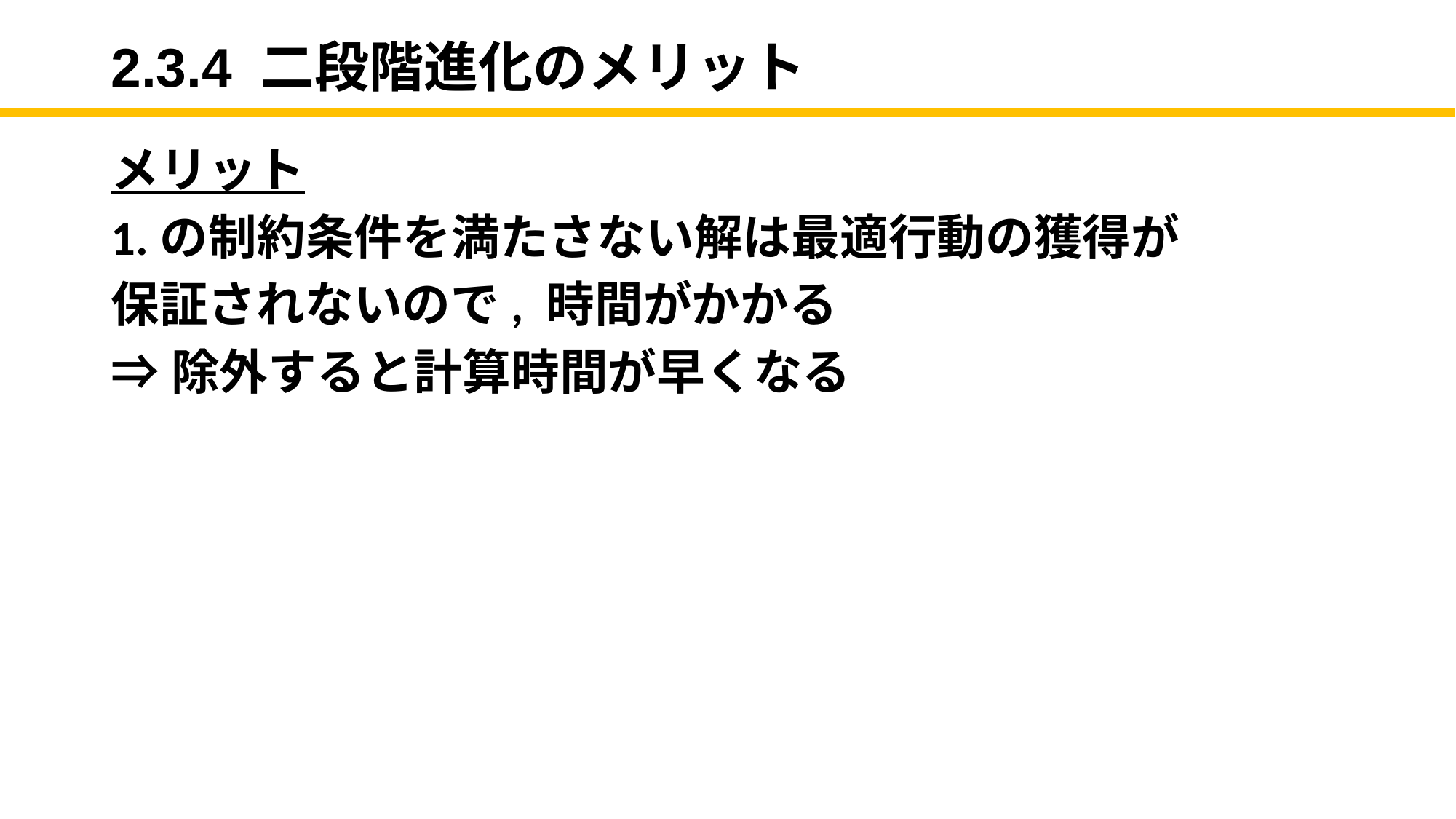

# 2.3.4 二段階進化のメリット
メリット
1.の制約条件を満たさない解は最適行動の獲得が
保証されないので, 時間がかかる
⇒除外すると計算時間が早くなる